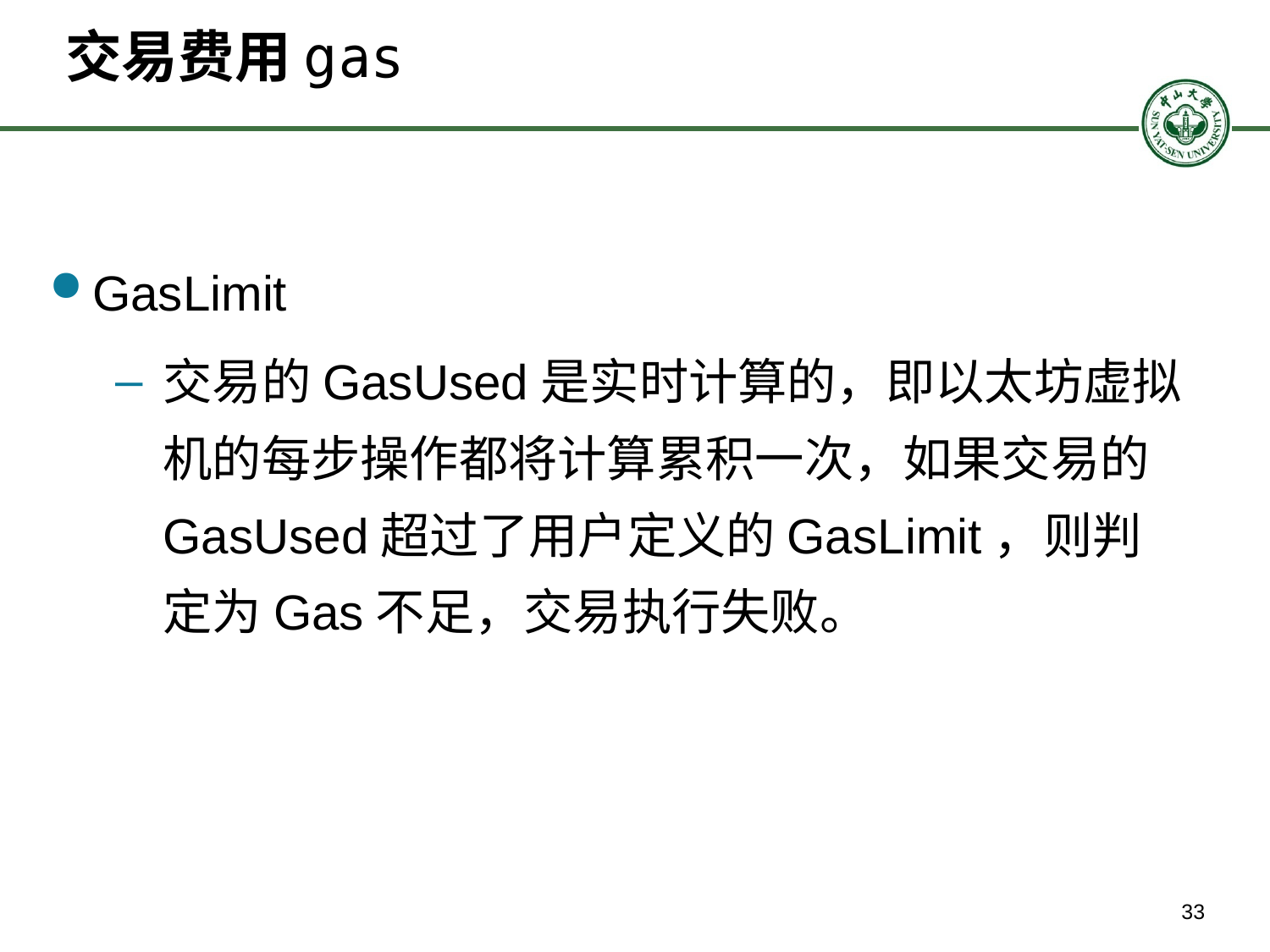

# 交易费用gas
GasLimit
交易的GasUsed是实时计算的，即以太坊虚拟机的每步操作都将计算累积一次，如果交易的GasUsed超过了用户定义的GasLimit，则判定为Gas不足，交易执行失败。